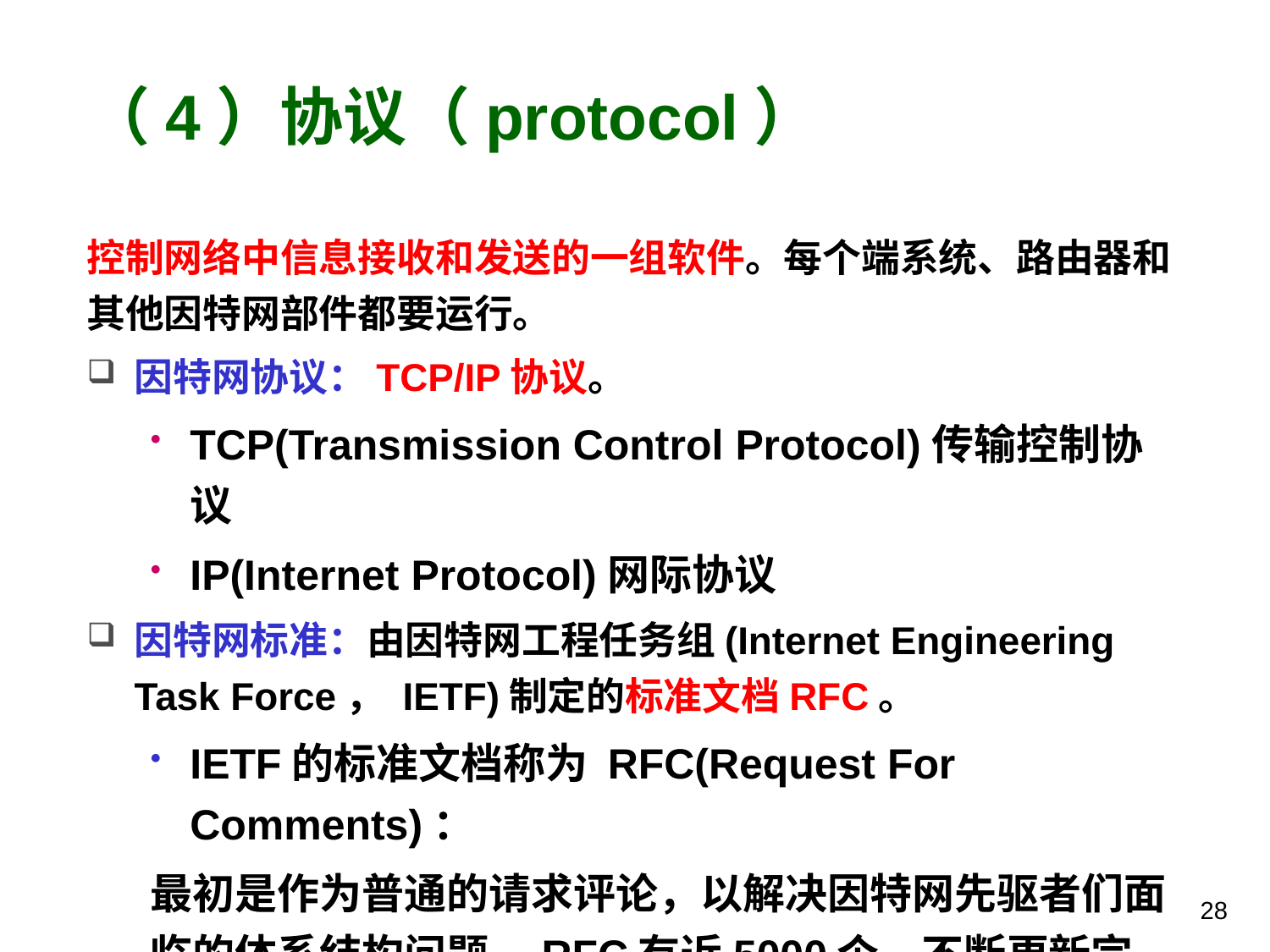

# （4）协议（protocol）
控制网络中信息接收和发送的一组软件。每个端系统、路由器和其他因特网部件都要运行。
因特网协议：TCP/IP协议。
TCP(Transmission Control Protocol)传输控制协议
IP(Internet Protocol)网际协议
因特网标准：由因特网工程任务组(Internet Engineering Task Force， IETF)制定的标准文档RFC。
IETF的标准文档称为 RFC(Request For Comments)：
最初是作为普通的请求评论，以解决因特网先驱者们面临的体系结构问题。RFC有近5000个，不断更新完善。
28